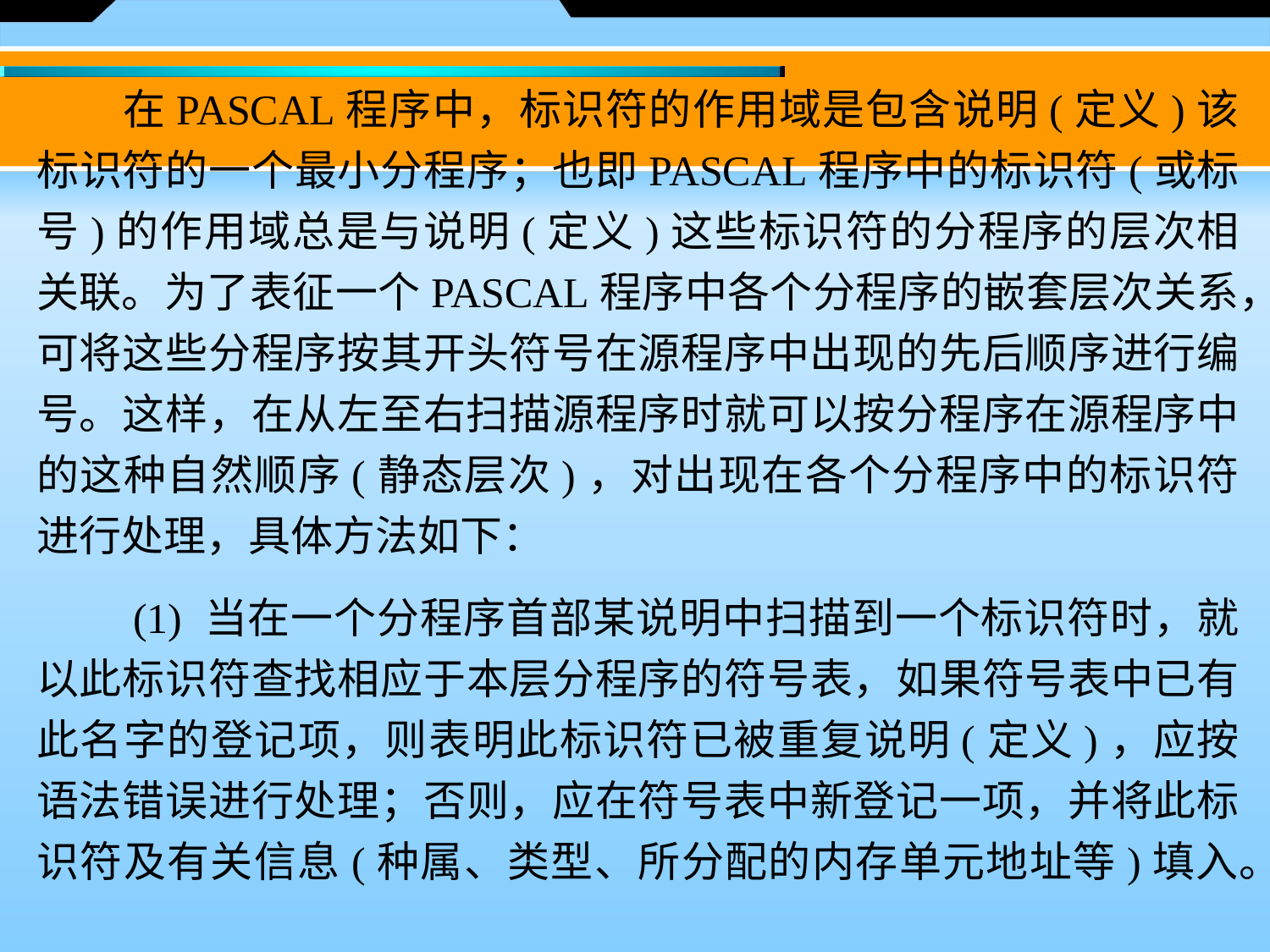

在PASCAL程序中，标识符的作用域是包含说明(定义)该标识符的一个最小分程序；也即PASCAL程序中的标识符(或标号)的作用域总是与说明(定义)这些标识符的分程序的层次相关联。为了表征一个PASCAL程序中各个分程序的嵌套层次关系，可将这些分程序按其开头符号在源程序中出现的先后顺序进行编号。这样，在从左至右扫描源程序时就可以按分程序在源程序中的这种自然顺序(静态层次)，对出现在各个分程序中的标识符进行处理，具体方法如下：
　　(1) 当在一个分程序首部某说明中扫描到一个标识符时，就以此标识符查找相应于本层分程序的符号表，如果符号表中已有此名字的登记项，则表明此标识符已被重复说明(定义)，应按语法错误进行处理；否则，应在符号表中新登记一项，并将此标识符及有关信息(种属、类型、所分配的内存单元地址等)填入。